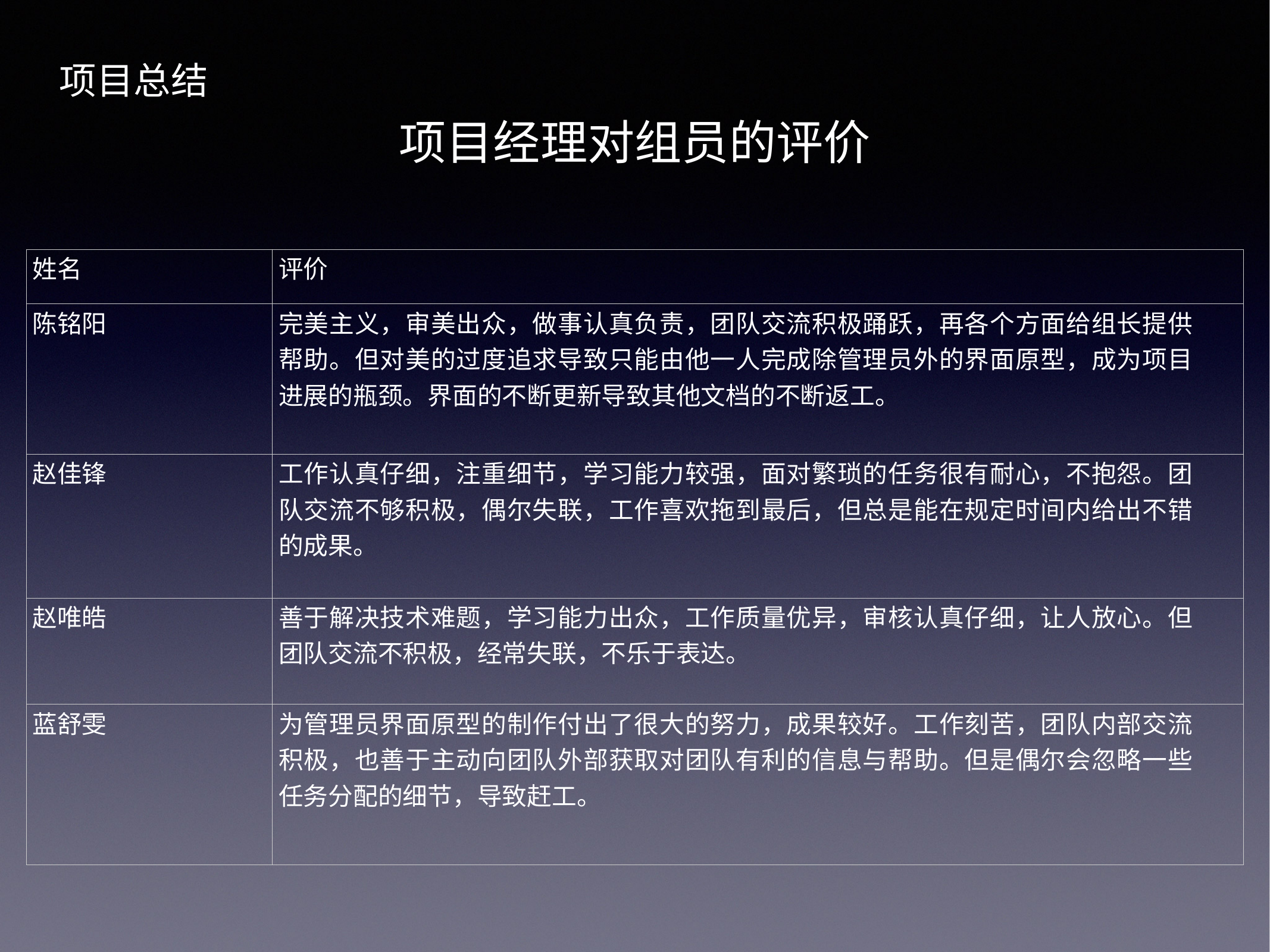

项目总结
项目经理对组员的评价
| 姓名 | 评价 |
| --- | --- |
| 陈铭阳 | 完美主义，审美出众，做事认真负责，团队交流积极踊跃，再各个方面给组长提供帮助。但对美的过度追求导致只能由他一人完成除管理员外的界面原型，成为项目进展的瓶颈。界面的不断更新导致其他文档的不断返工。 |
| 赵佳锋 | 工作认真仔细，注重细节，学习能力较强，面对繁琐的任务很有耐心，不抱怨。团队交流不够积极，偶尔失联，工作喜欢拖到最后，但总是能在规定时间内给出不错的成果。 |
| 赵唯皓 | 善于解决技术难题，学习能力出众，工作质量优异，审核认真仔细，让人放心。但团队交流不积极，经常失联，不乐于表达。 |
| 蓝舒雯 | 为管理员界面原型的制作付出了很大的努力，成果较好。工作刻苦，团队内部交流积极，也善于主动向团队外部获取对团队有利的信息与帮助。但是偶尔会忽略一些任务分配的细节，导致赶工。 |